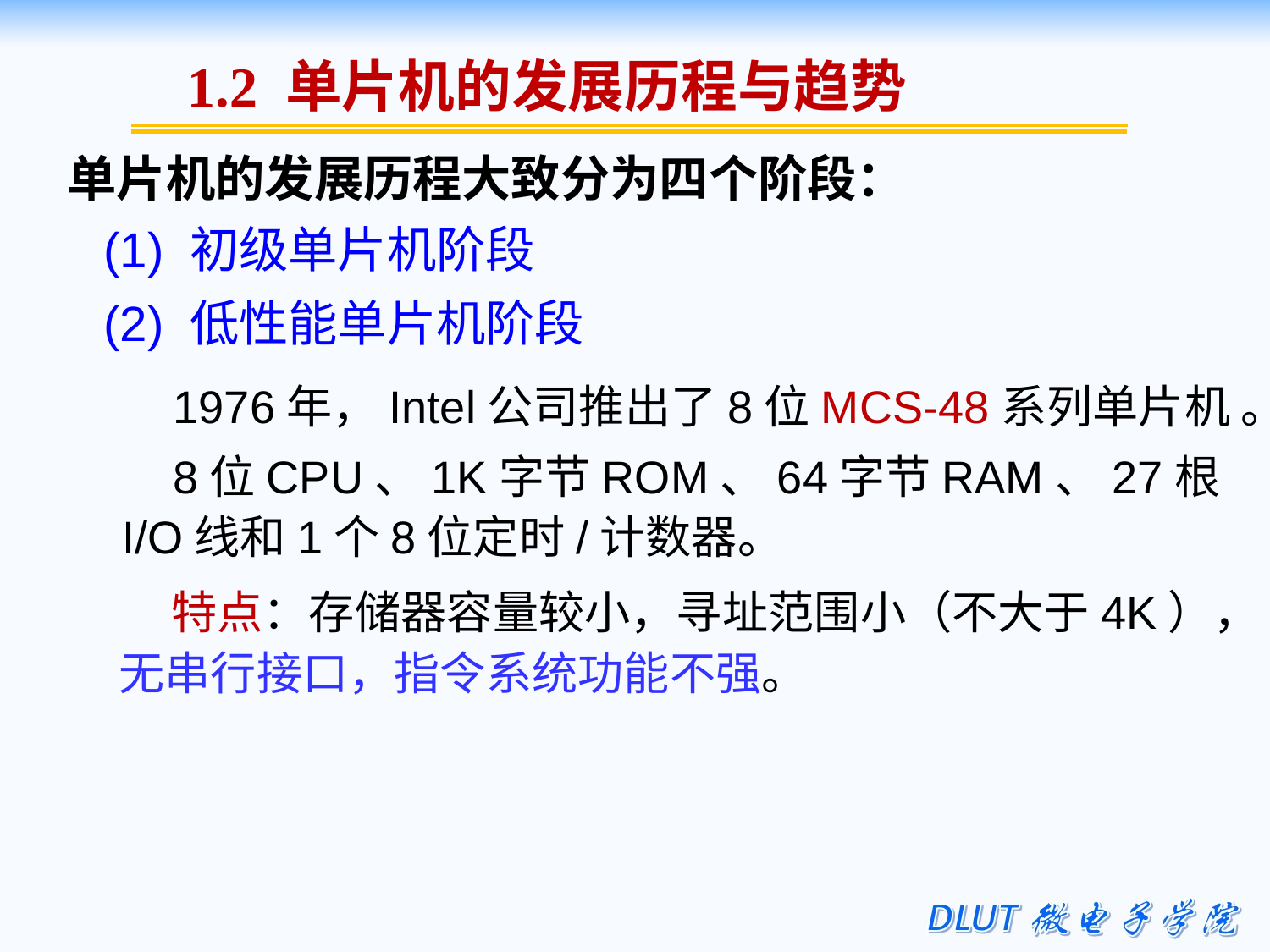

1.2 单片机的发展历程与趋势
单片机的发展历程大致分为四个阶段：
   (1) 初级单片机阶段
   (2) 低性能单片机阶段
    1976年，Intel公司推出了8位MCS-48系列单片机 。
    8位CPU、1K字节ROM、64字节RAM、27根I/O线和1个8位定时/计数器。
    特点：存储器容量较小，寻址范围小（不大于4K），无串行接口，指令系统功能不强。